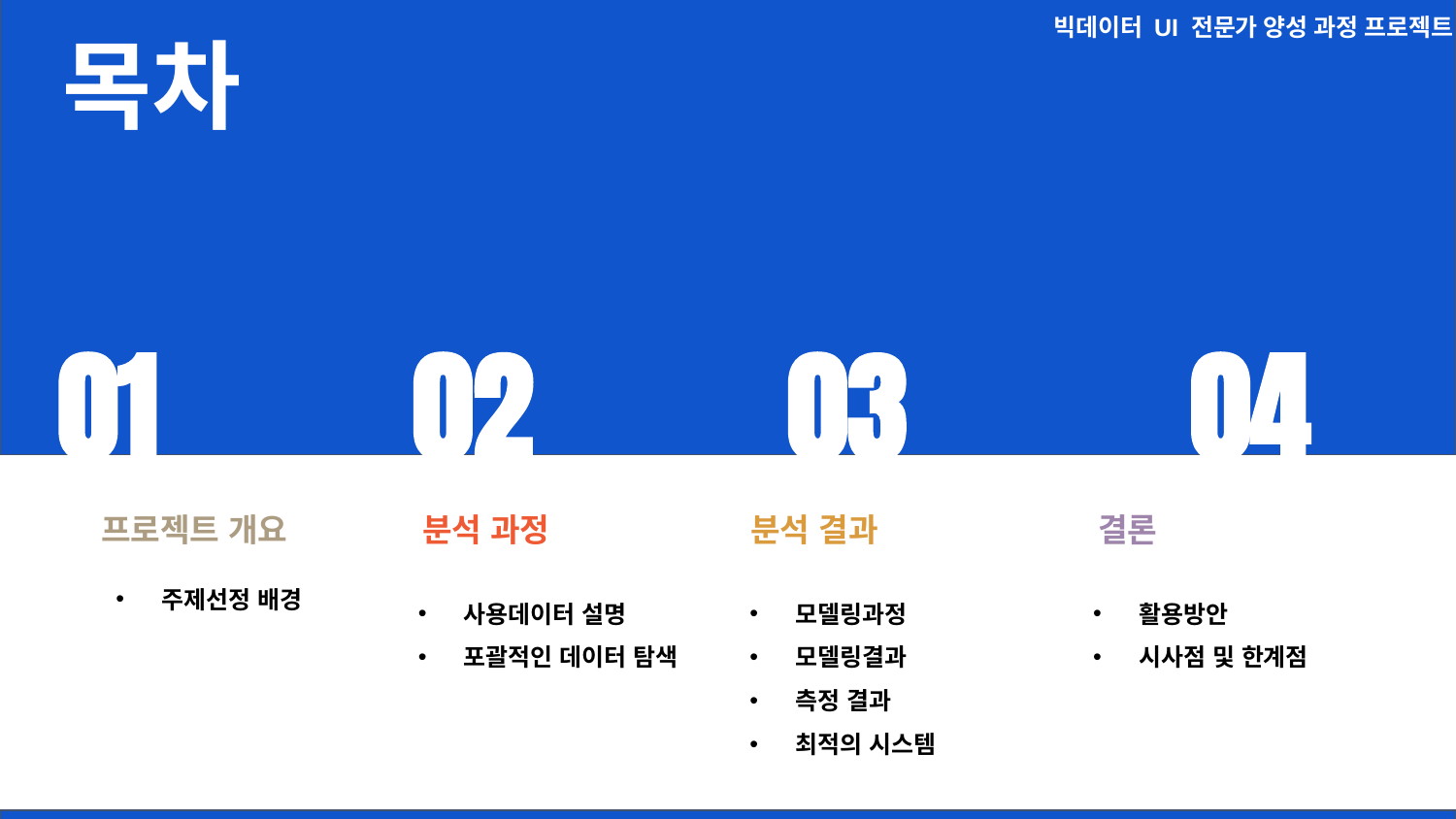

빅데이터 UI 전문가 양성 과정 프로젝트

# 목차
01         02         03          04
결론
분석 결과
분석 과정
프로젝트 개요
주제선정 배경
사용데이터 설명
포괄적인 데이터 탐색
모델링과정
모델링결과
측정 결과
최적의 시스템
활용방안
시사점 및 한계점